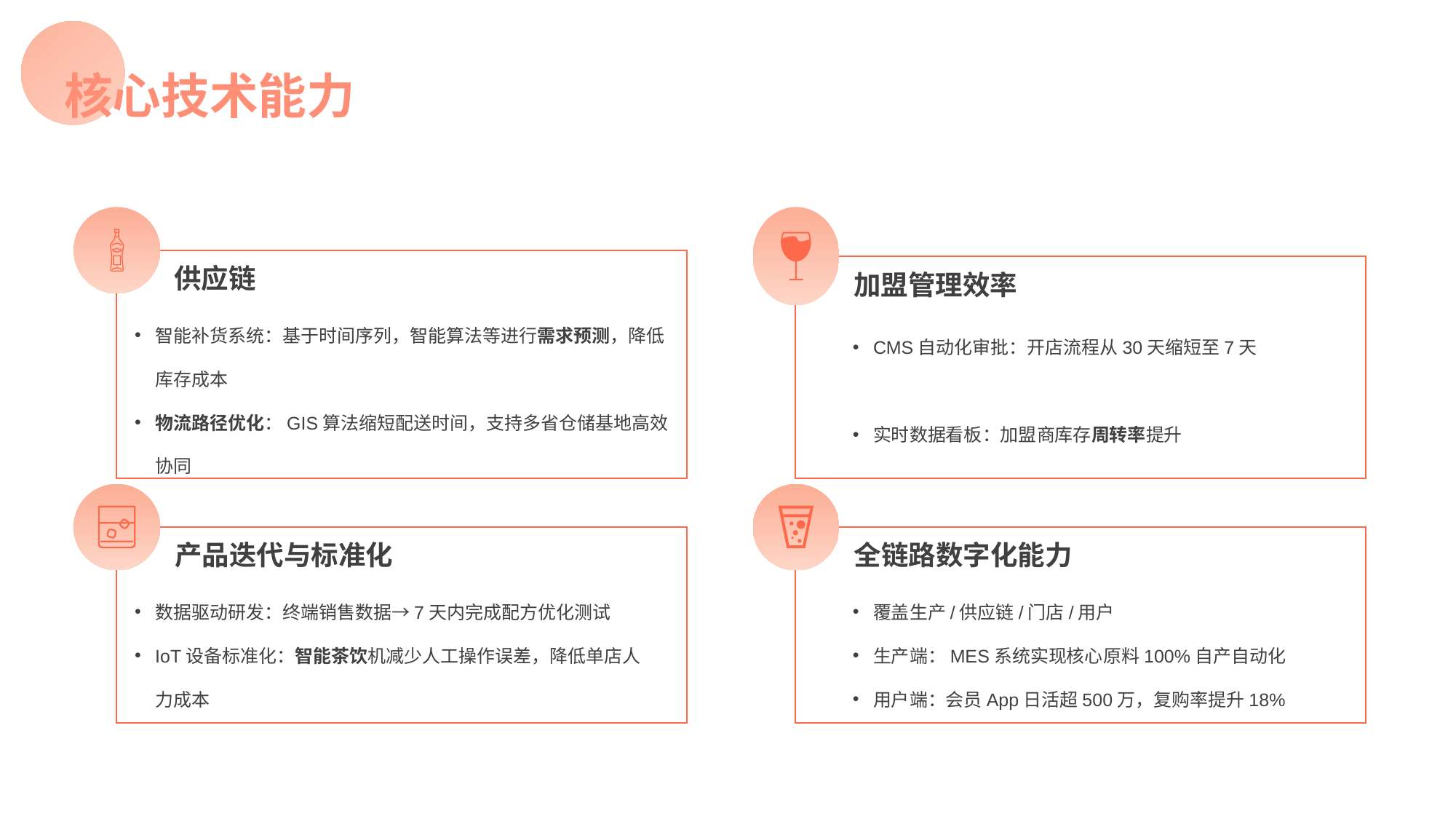

核心技术能力

供应链
智能补货系统：基于时间序列，智能算法等进行需求预测，降低库存成本
物流路径优化：GIS算法缩短配送时间，支持多省仓储基地高效协同

加盟管理效率
CMS自动化审批：开店流程从30天缩短至7天

实时数据看板：加盟商库存周转率提升

产品迭代与标准化
数据驱动研发：终端销售数据→7天内完成配方优化测试
IoT设备标准化：智能茶饮机减少人工操作误差，降低单店人力成本

全链路数字化能力
覆盖生产/供应链/门店/用户
生产端：MES系统实现核心原料100%自产自动化
用户端：会员App日活超500万，复购率提升18%